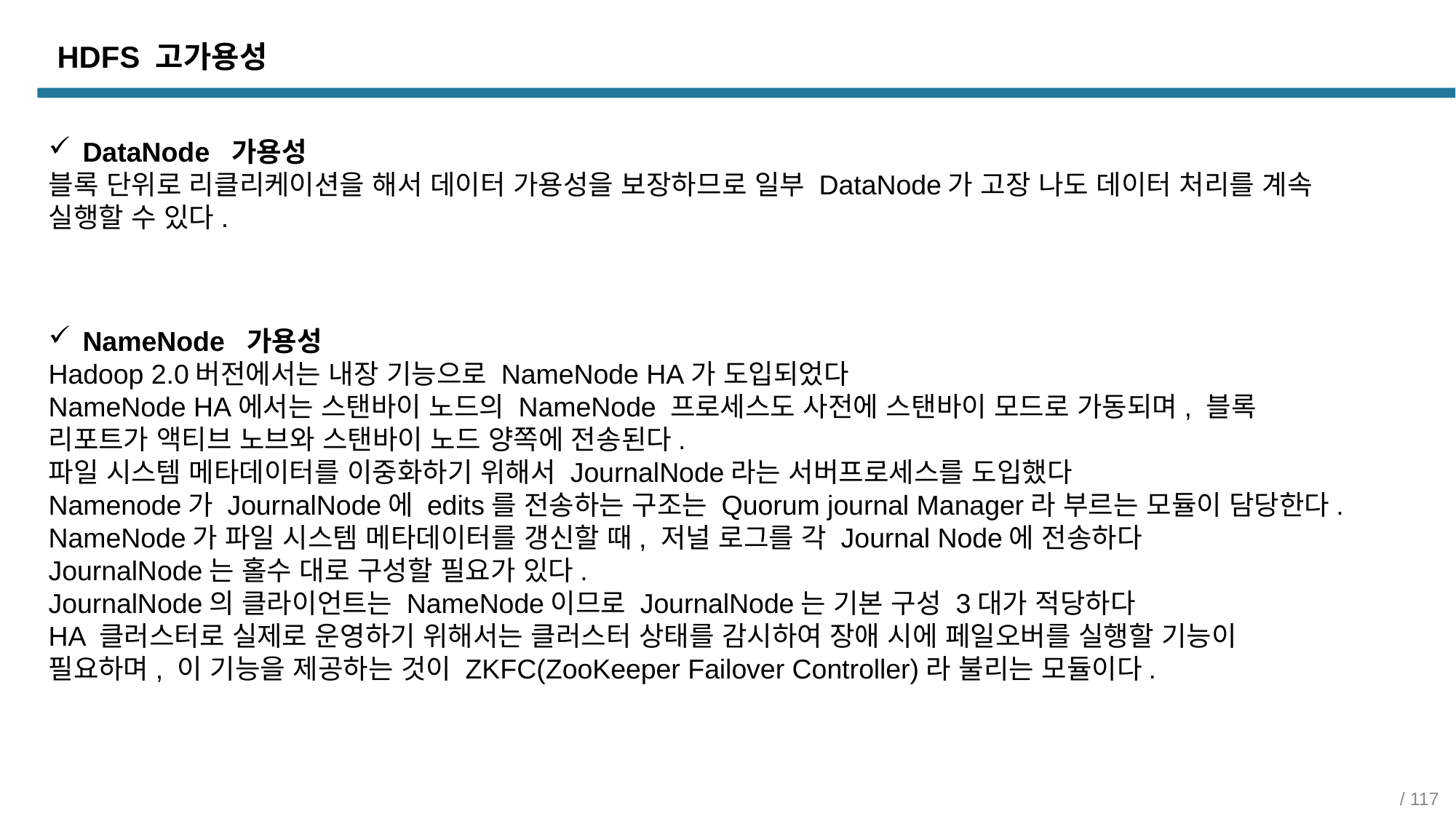

HDFS 고가용성
DataNode  가용성
블록 단위로 리클리케이션을 해서 데이터 가용성을 보장하므로 일부 DataNode가 고장 나도 데이터 처리를 계속 실행할 수 있다.
NameNode  가용성
Hadoop 2.0버전에서는 내장 기능으로 NameNode HA가 도입되었다
NameNode HA에서는 스탠바이 노드의 NameNode 프로세스도 사전에 스탠바이 모드로 가동되며, 블록 리포트가 액티브 노브와 스탠바이 노드 양쪽에 전송된다.
파일 시스템 메타데이터를 이중화하기 위해서 JournalNode라는 서버프로세스를 도입했다
Namenode가 JournalNode에 edits를 전송하는 구조는 Quorum journal Manager라 부르는 모듈이 담당한다.
NameNode가 파일 시스템 메타데이터를 갱신할 때, 저널 로그를 각 Journal Node에 전송하다
JournalNode는 홀수 대로 구성할 필요가 있다.
JournalNode의 클라이언트는 NameNode이므로 JournalNode는 기본 구성 3대가 적당하다
HA 클러스터로 실제로 운영하기 위해서는 클러스터 상태를 감시하여 장애 시에 페일오버를 실행할 기능이 필요하며, 이 기능을 제공하는 것이 ZKFC(ZooKeeper Failover Controller)라 불리는 모듈이다.
/ 117